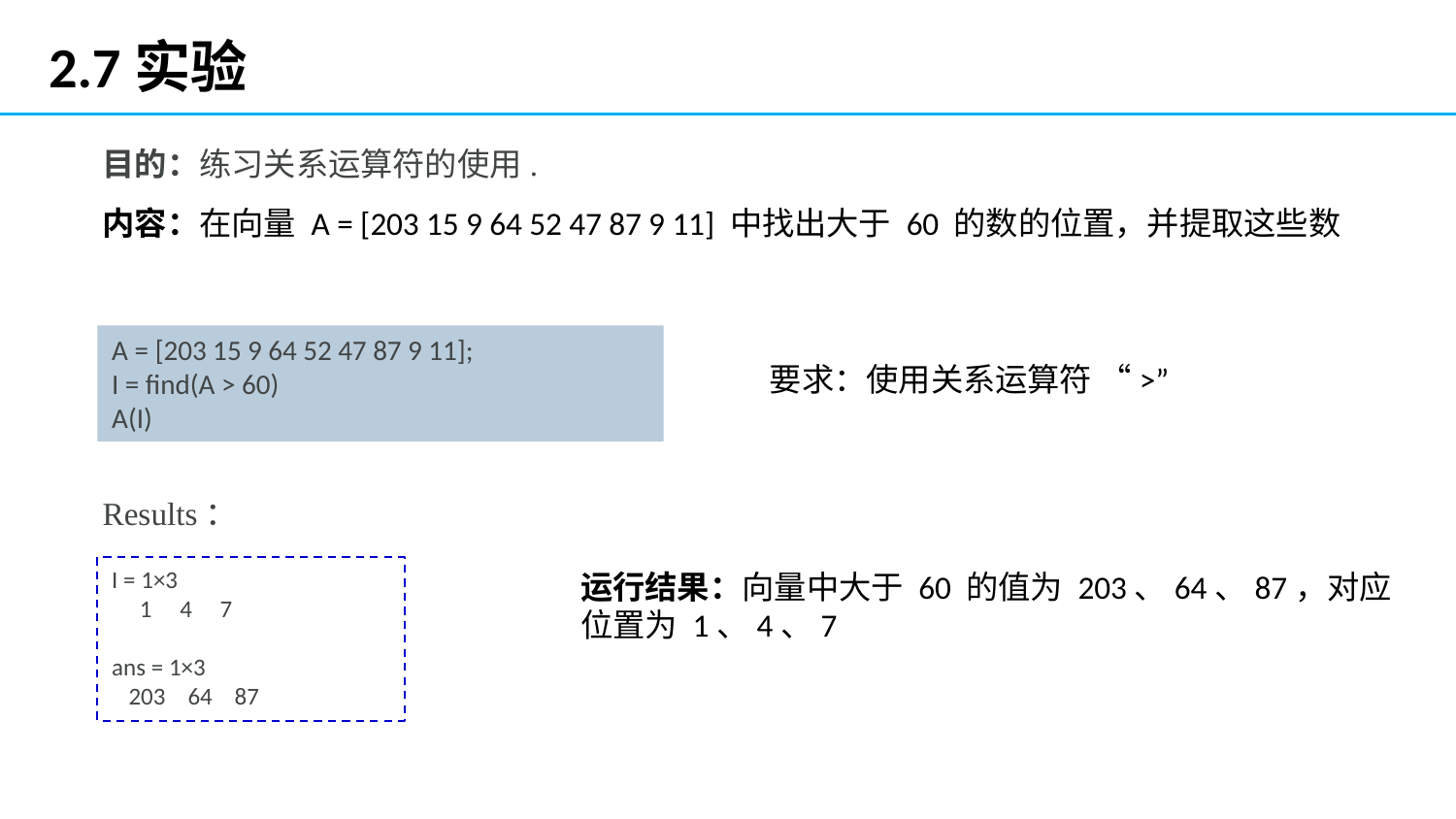

# 2.7实验
目的：练习关系运算符的使用.
内容：在向量 A = [203 15 9 64 52 47 87 9 11] 中找出大于 60 的数的位置，并提取这些数
A = [203 15 9 64 52 47 87 9 11];
I = find(A > 60)
A(I)
要求：使用关系运算符 “>”
Results：
I = 1×3
     1     4     7

ans = 1×3
   203    64    87
运行结果：向量中大于 60 的值为 203、64、87，对应位置为 1、4、7